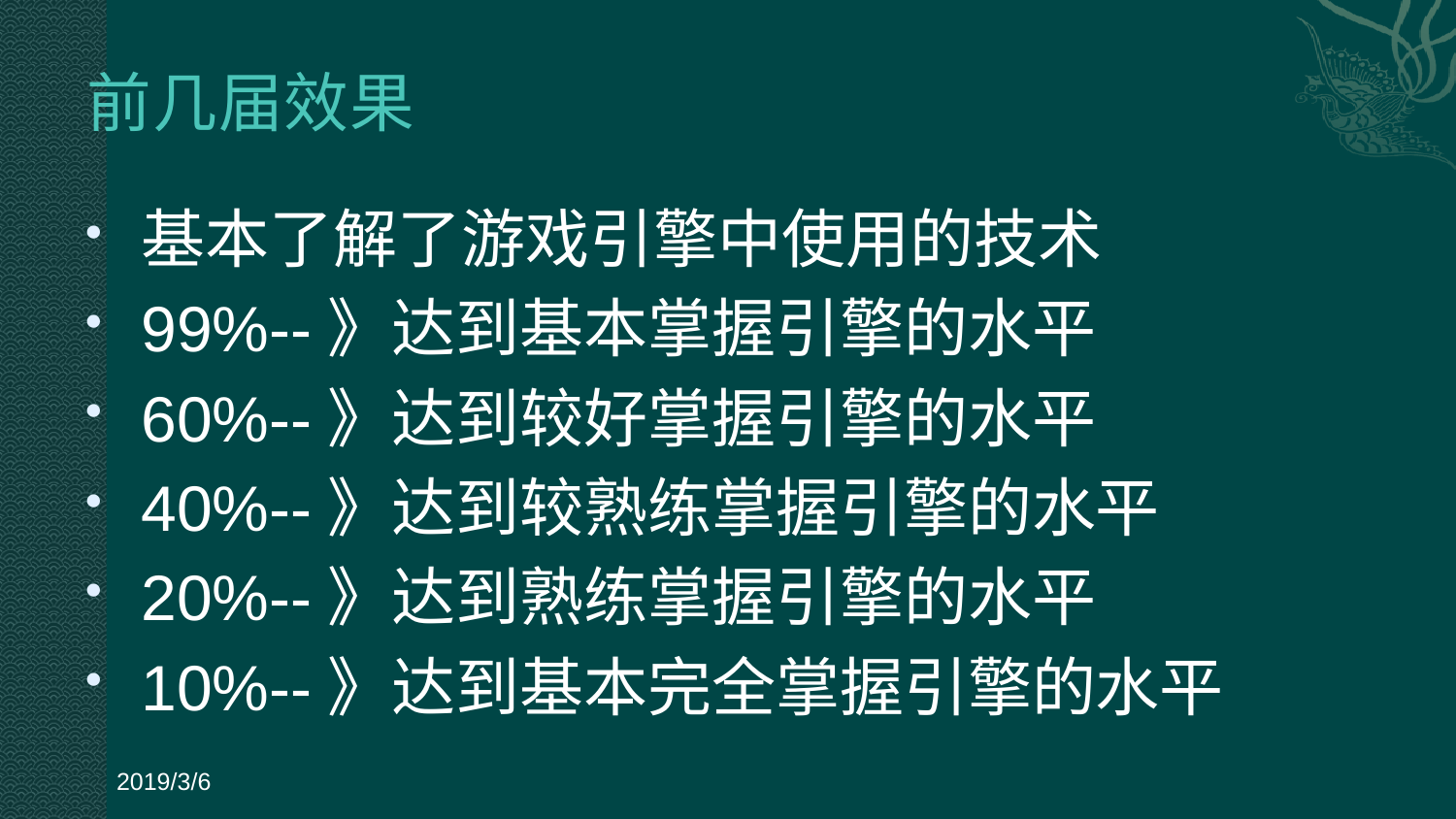

# 前几届效果
基本了解了游戏引擎中使用的技术
99%--》达到基本掌握引擎的水平
60%--》达到较好掌握引擎的水平
40%--》达到较熟练掌握引擎的水平
20%--》达到熟练掌握引擎的水平
10%--》达到基本完全掌握引擎的水平
2019/3/6